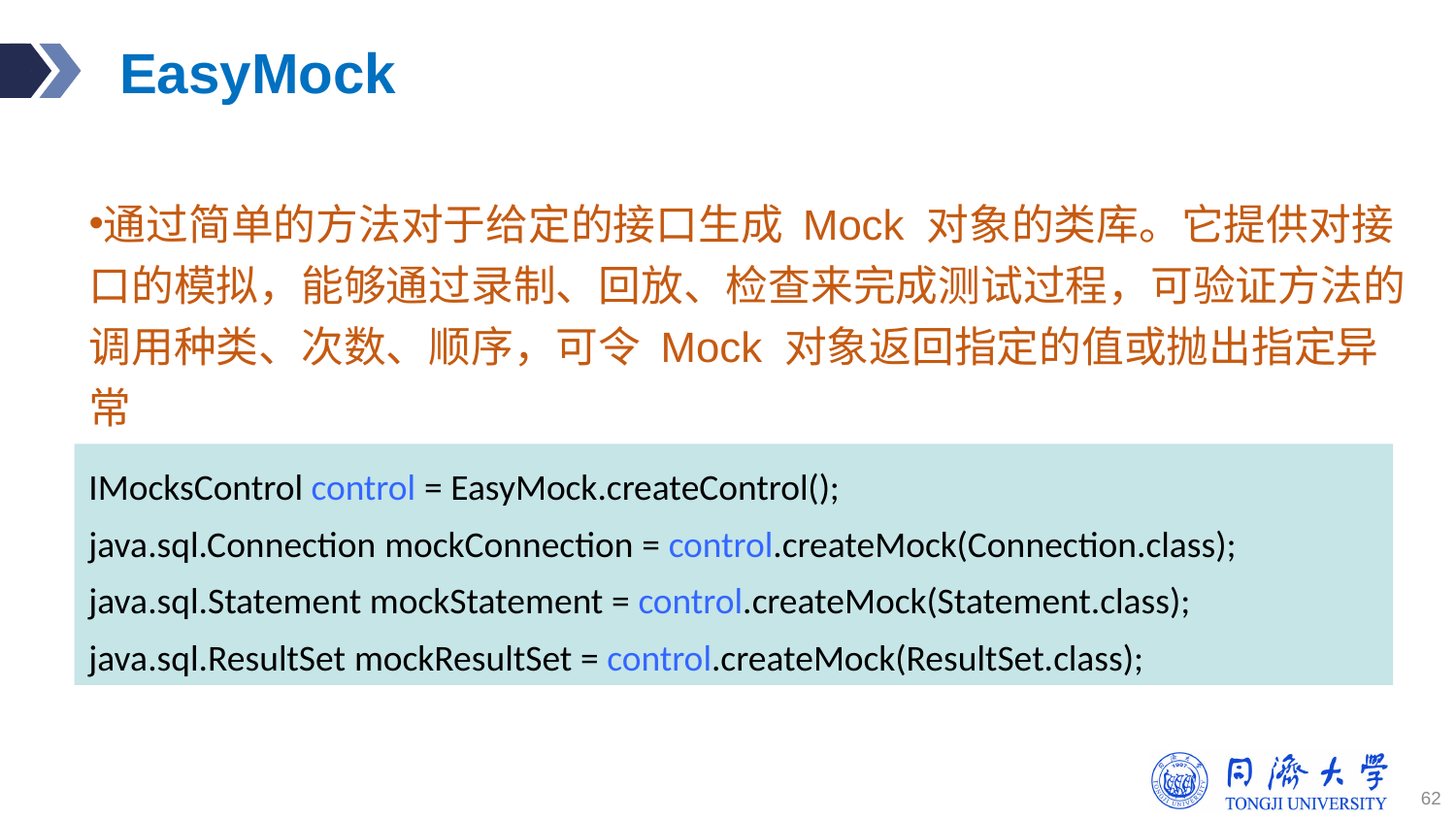

# EasyMock
通过简单的方法对于给定的接口生成 Mock 对象的类库。它提供对接口的模拟，能够通过录制、回放、检查来完成测试过程，可验证方法的调用种类、次数、顺序，可令 Mock 对象返回指定的值或抛出指定异常
IMocksControl control = EasyMock.createControl();
java.sql.Connection mockConnection = control.createMock(Connection.class);
java.sql.Statement mockStatement = control.createMock(Statement.class);
java.sql.ResultSet mockResultSet = control.createMock(ResultSet.class);
62